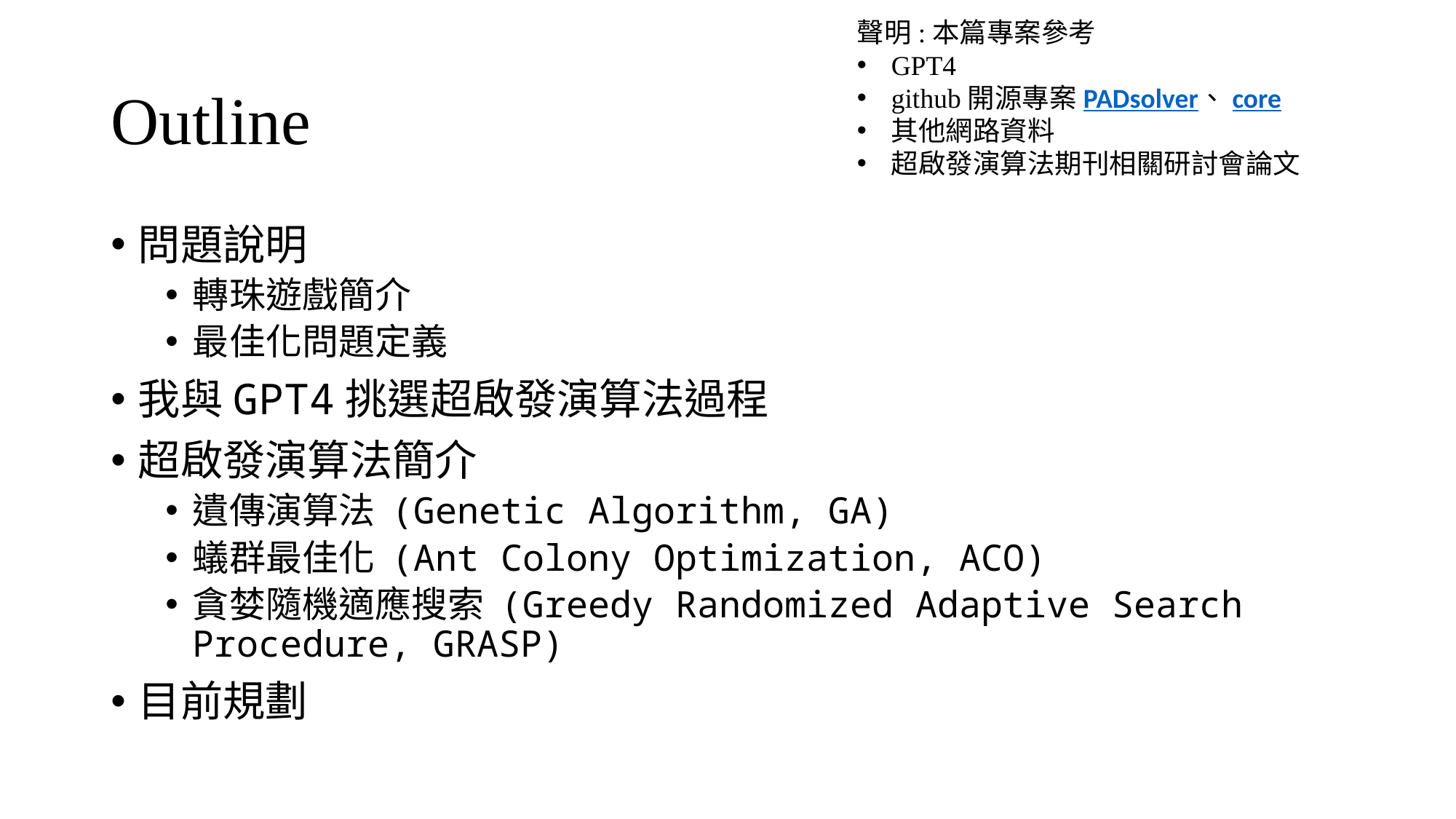

聲明:本篇專案參考
GPT4
github開源專案PADsolver、core
其他網路資料
超啟發演算法期刊相關研討會論文
# Outline
問題說明
轉珠遊戲簡介
最佳化問題定義
我與GPT4挑選超啟發演算法過程
超啟發演算法簡介
遺傳演算法 (Genetic Algorithm, GA)
蟻群最佳化 (Ant Colony Optimization, ACO)
貪婪隨機適應搜索 (Greedy Randomized Adaptive Search Procedure, GRASP)
目前規劃